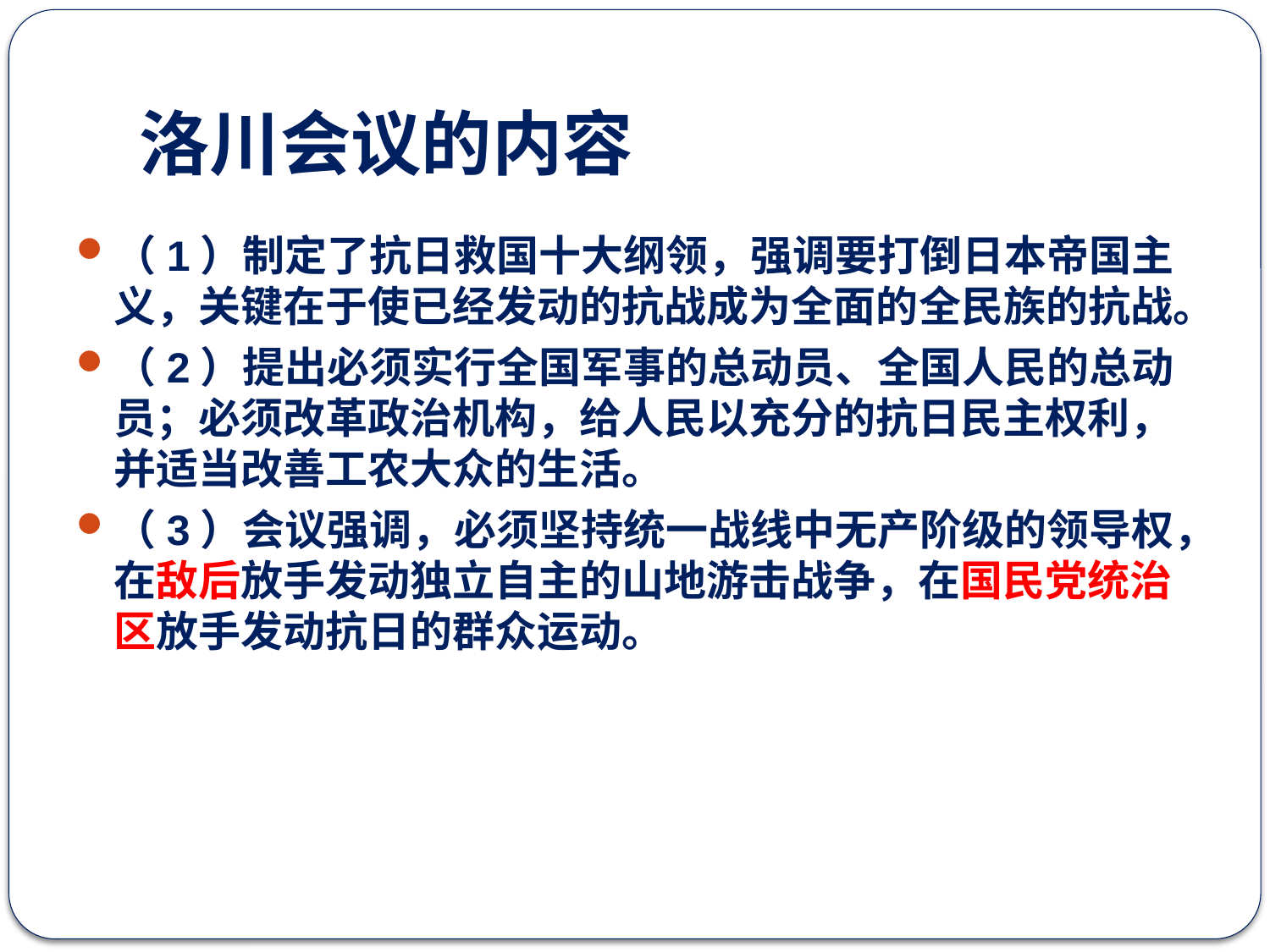

# 洛川会议的内容
（1）制定了抗日救国十大纲领，强调要打倒日本帝国主义，关键在于使已经发动的抗战成为全面的全民族的抗战。
（2）提出必须实行全国军事的总动员、全国人民的总动员；必须改革政治机构，给人民以充分的抗日民主权利，并适当改善工农大众的生活。
（3）会议强调，必须坚持统一战线中无产阶级的领导权，在敌后放手发动独立自主的山地游击战争，在国民党统治区放手发动抗日的群众运动。